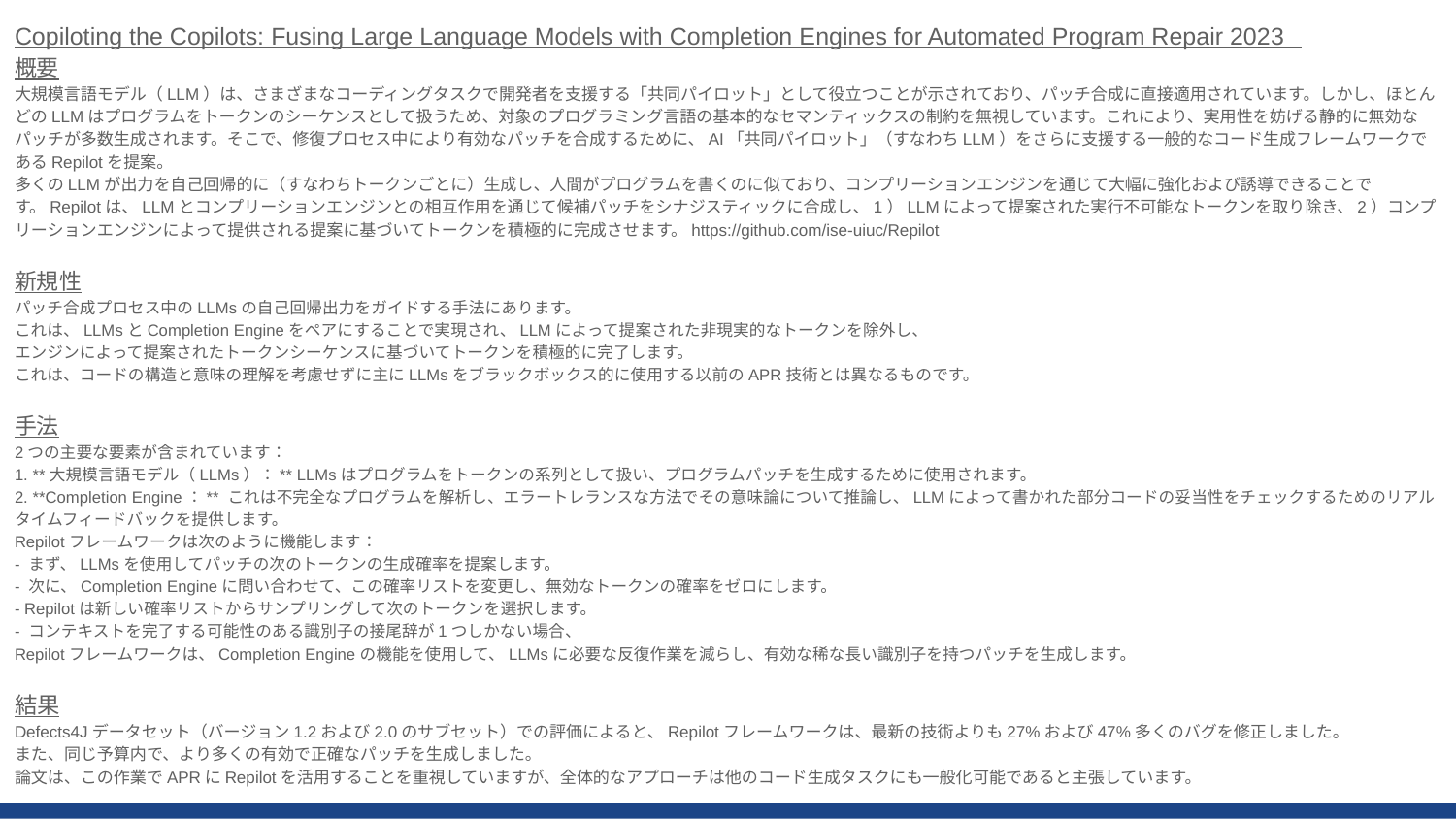

Copiloting the Copilots: Fusing Large Language Models with Completion Engines for Automated Program Repair 2023
概要
大規模言語モデル（LLM）は、さまざまなコーディングタスクで開発者を支援する「共同パイロット」として役立つことが示されており、パッチ合成に直接適用されています。しかし、ほとんどのLLMはプログラムをトークンのシーケンスとして扱うため、対象のプログラミング言語の基本的なセマンティックスの制約を無視しています。これにより、実用性を妨げる静的に無効なパッチが多数生成されます。そこで、修復プロセス中により有効なパッチを合成するために、AI「共同パイロット」（すなわちLLM）をさらに支援する一般的なコード生成フレームワークであるRepilotを提案。
多くのLLMが出力を自己回帰的に（すなわちトークンごとに）生成し、人間がプログラムを書くのに似ており、コンプリーションエンジンを通じて大幅に強化および誘導できることです。Repilotは、LLMとコンプリーションエンジンとの相互作用を通じて候補パッチをシナジスティックに合成し、1）LLMによって提案された実行不可能なトークンを取り除き、2）コンプリーションエンジンによって提供される提案に基づいてトークンを積極的に完成させます。https://github.com/ise-uiuc/Repilot
新規性
パッチ合成プロセス中のLLMsの自己回帰出力をガイドする手法にあります。
これは、LLMsとCompletion Engineをペアにすることで実現され、LLMによって提案された非現実的なトークンを除外し、
エンジンによって提案されたトークンシーケンスに基づいてトークンを積極的に完了します。
これは、コードの構造と意味の理解を考慮せずに主にLLMsをブラックボックス的に使用する以前のAPR技術とは異なるものです。
手法
2つの主要な要素が含まれています：
1. **大規模言語モデル（LLMs）：** LLMsはプログラムをトークンの系列として扱い、プログラムパッチを生成するために使用されます。
2. **Completion Engine：** これは不完全なプログラムを解析し、エラートレランスな方法でその意味論について推論し、LLMによって書かれた部分コードの妥当性をチェックするためのリアルタイムフィードバックを提供します。
Repilotフレームワークは次のように機能します：
- まず、LLMsを使用してパッチの次のトークンの生成確率を提案します。
- 次に、Completion Engineに問い合わせて、この確率リストを変更し、無効なトークンの確率をゼロにします。
- Repilotは新しい確率リストからサンプリングして次のトークンを選択します。
- コンテキストを完了する可能性のある識別子の接尾辞が1つしかない場合、
Repilotフレームワークは、Completion Engineの機能を使用して、LLMsに必要な反復作業を減らし、有効な稀な長い識別子を持つパッチを生成します。
結果
Defects4Jデータセット（バージョン1.2および2.0のサブセット）での評価によると、Repilotフレームワークは、最新の技術よりも27%および47%多くのバグを修正しました。
また、同じ予算内で、より多くの有効で正確なパッチを生成しました。
論文は、この作業でAPRにRepilotを活用することを重視していますが、全体的なアプローチは他のコード生成タスクにも一般化可能であると主張しています。